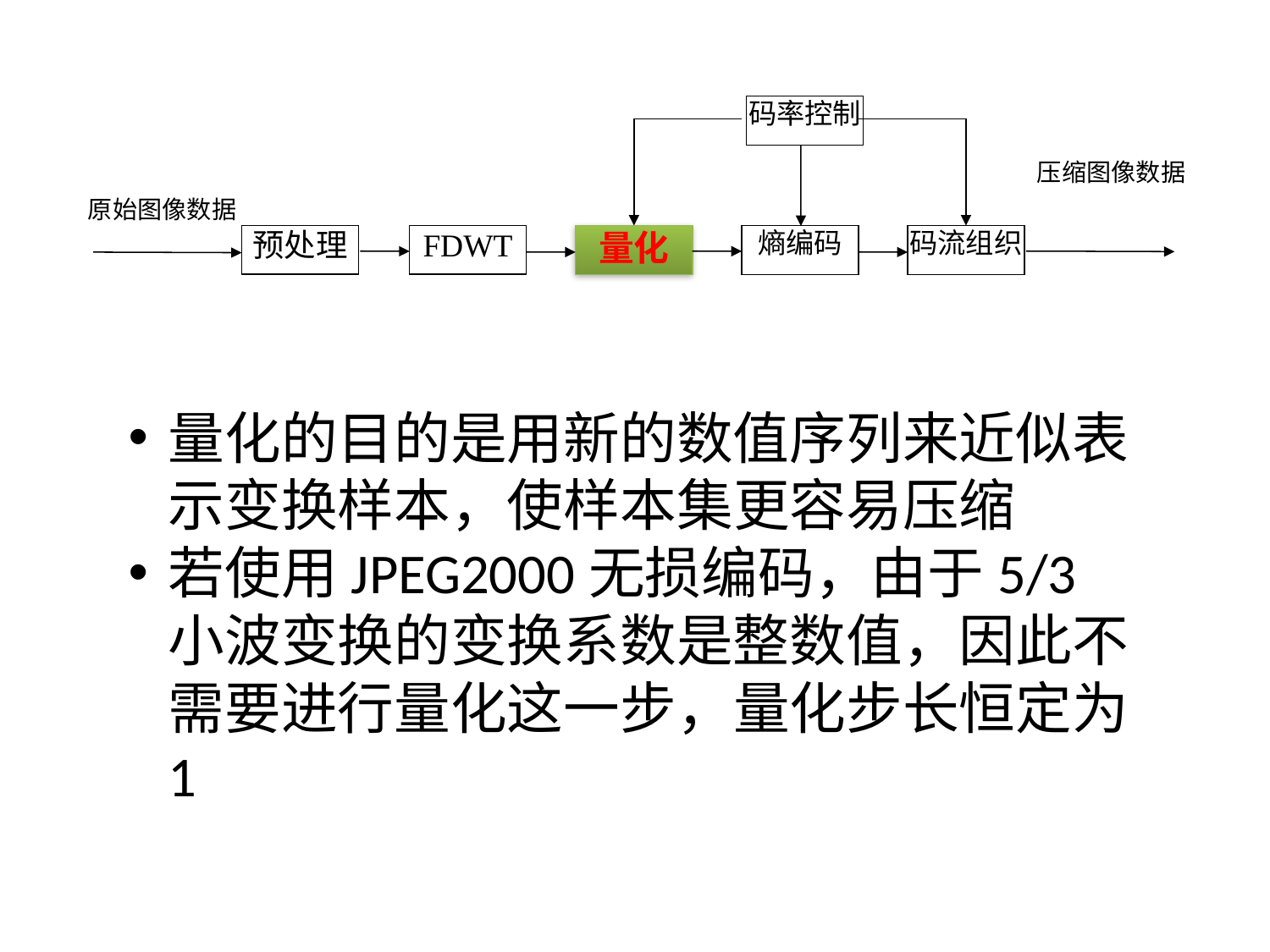

码率控制

压缩图像数据
原始图像数据
预处理
FDWT
量化
熵编码
码流组织

量化的目的是用新的数值序列来近似表示变换样本，使样本集更容易压缩
若使用JPEG2000无损编码，由于5/3小波变换的变换系数是整数值，因此不需要进行量化这一步，量化步长恒定为1